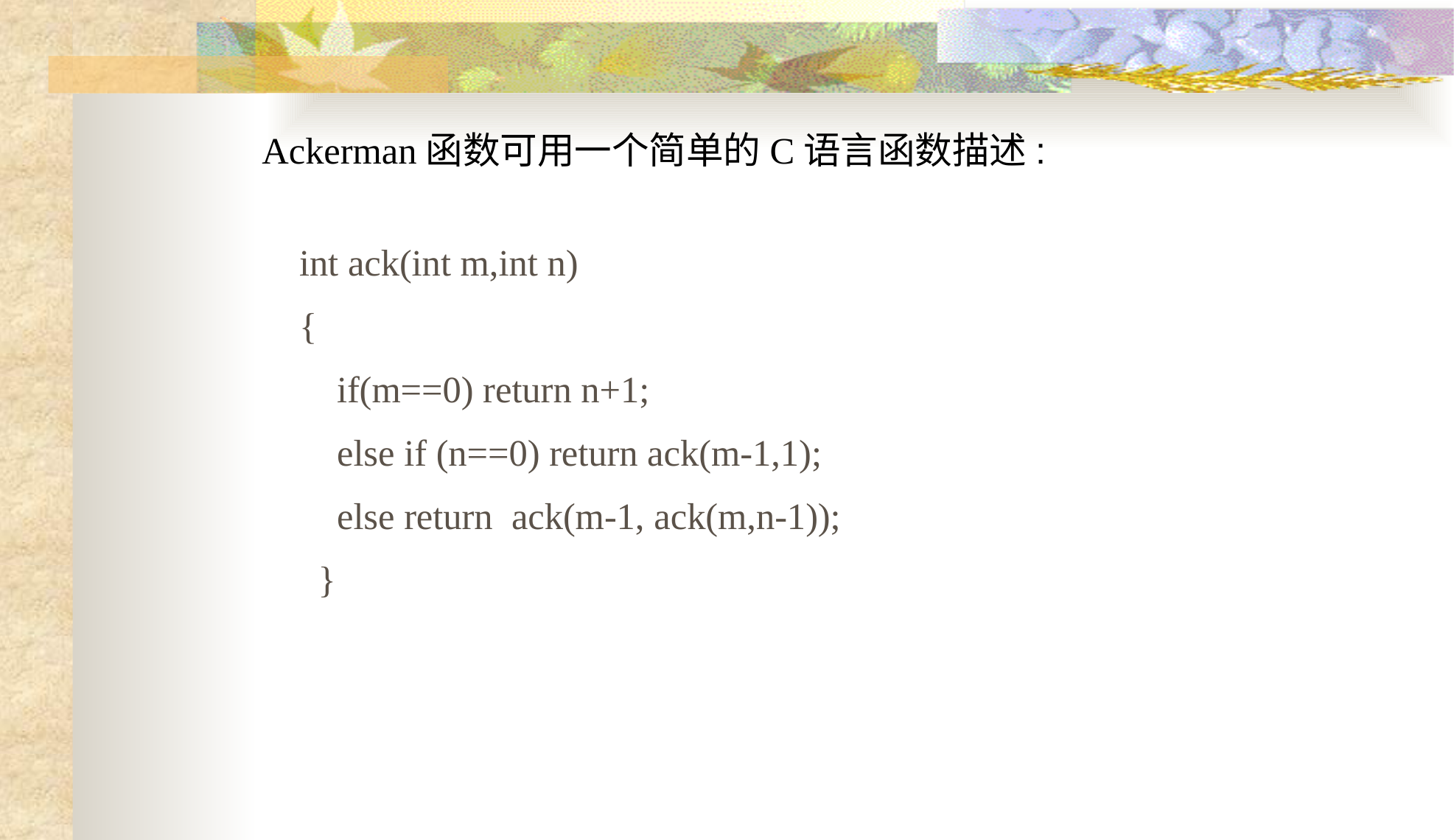

Ackerman函数可用一个简单的C语言函数描述:
int ack(int m,int n)
{
    if(m==0) return n+1;
    else if (n==0) return ack(m-1,1);
    else return  ack(m-1, ack(m,n-1));
  }